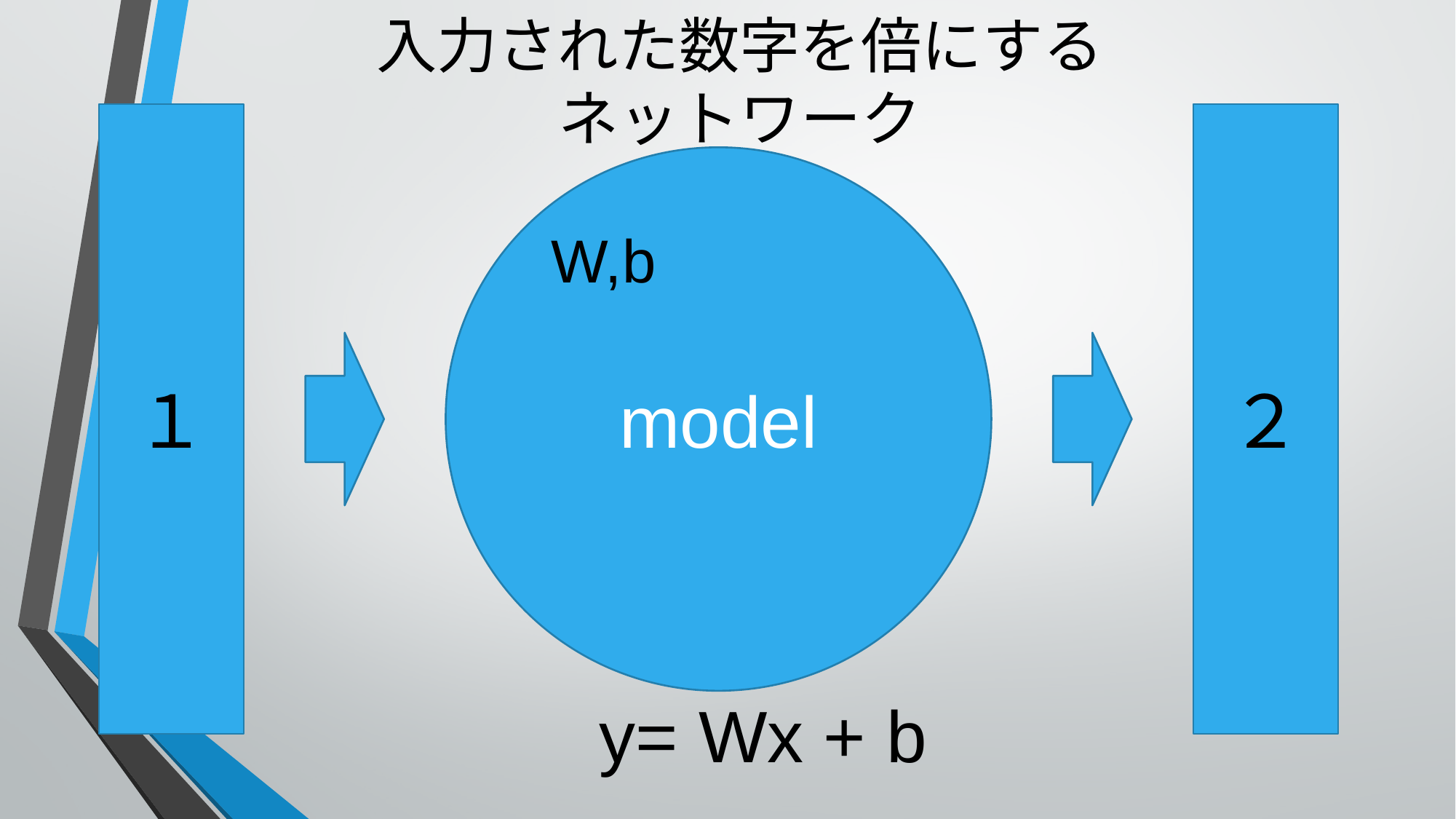

# 入力された数字を倍にする ネットワーク
１
２
model
W,b

y= Wx + b